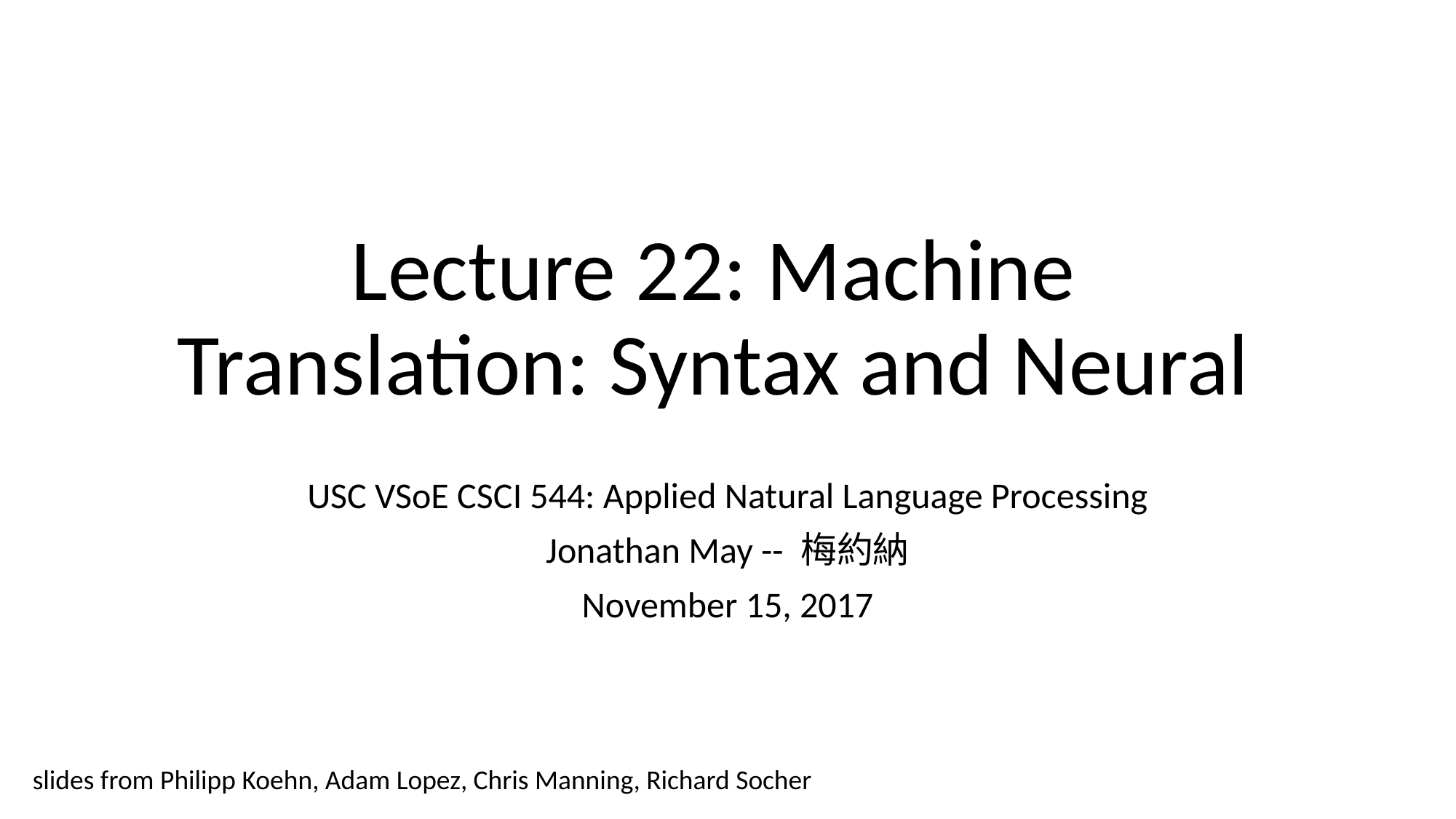

# Lecture 22: Machine Translation: Syntax and Neural
USC VSoE CSCI 544: Applied Natural Language Processing
Jonathan May -- 梅約納
November 15, 2017
slides from Philipp Koehn, Adam Lopez, Chris Manning, Richard Socher